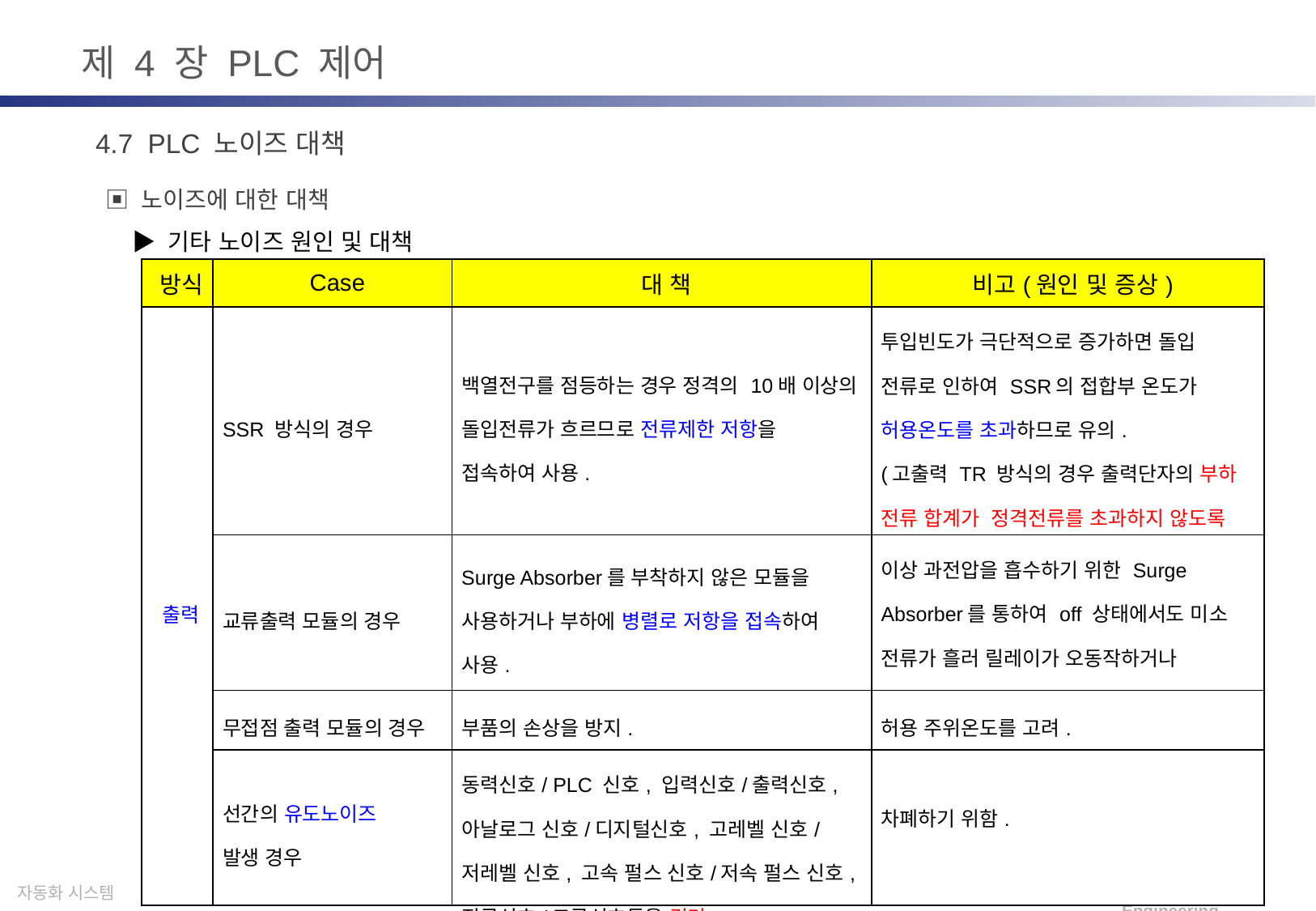

제 4 장 PLC 제어
4.7  PLC 노이즈 대책
▣ 노이즈에 대한 대책
    ▶ 기타 노이즈 원인 및 대책
| 방식 | Case | 대 책 | 비고(원인 및 증상) |
| --- | --- | --- | --- |
| 출력 | SSR 방식의 경우 | 백열전구를 점등하는 경우 정격의 10배 이상의 돌입전류가 흐르므로 전류제한 저항을 접속하여 사용. | 투입빈도가 극단적으로 증가하면 돌입 전류로 인하여 SSR의 접합부 온도가 허용온도를 초과하므로 유의. (고출력 TR 방식의 경우 출력단자의 부하 전류 합계가 정격전류를 초과하지 않도록 유의) |
|  | 교류출력 모듈의 경우 | Surge Absorber를 부착하지 않은 모듈을 사용하거나 부하에 병렬로 저항을 접속하여 사용. | 이상 과전압을 흡수하기 위한 Surge Absorber를 통하여 off 상태에서도 미소 전류가 흘러 릴레이가 오동작하거나 네온등이 점등하는 것을 방지하기 위함. |
|  | 무접점 출력 모듈의 경우 | 부품의 손상을 방지. | 허용 주위온도를 고려. |
|  | 선간의 유도노이즈 발생 경우 | 동력신호/ PLC 신호, 입력신호/출력신호, 아날로그 신호/디지털신호, 고레벨 신호/ 저레벨 신호, 고속 펄스 신호/저속 펄스 신호, 직류신호/교류신호들을 격리. | 차폐하기 위함. |